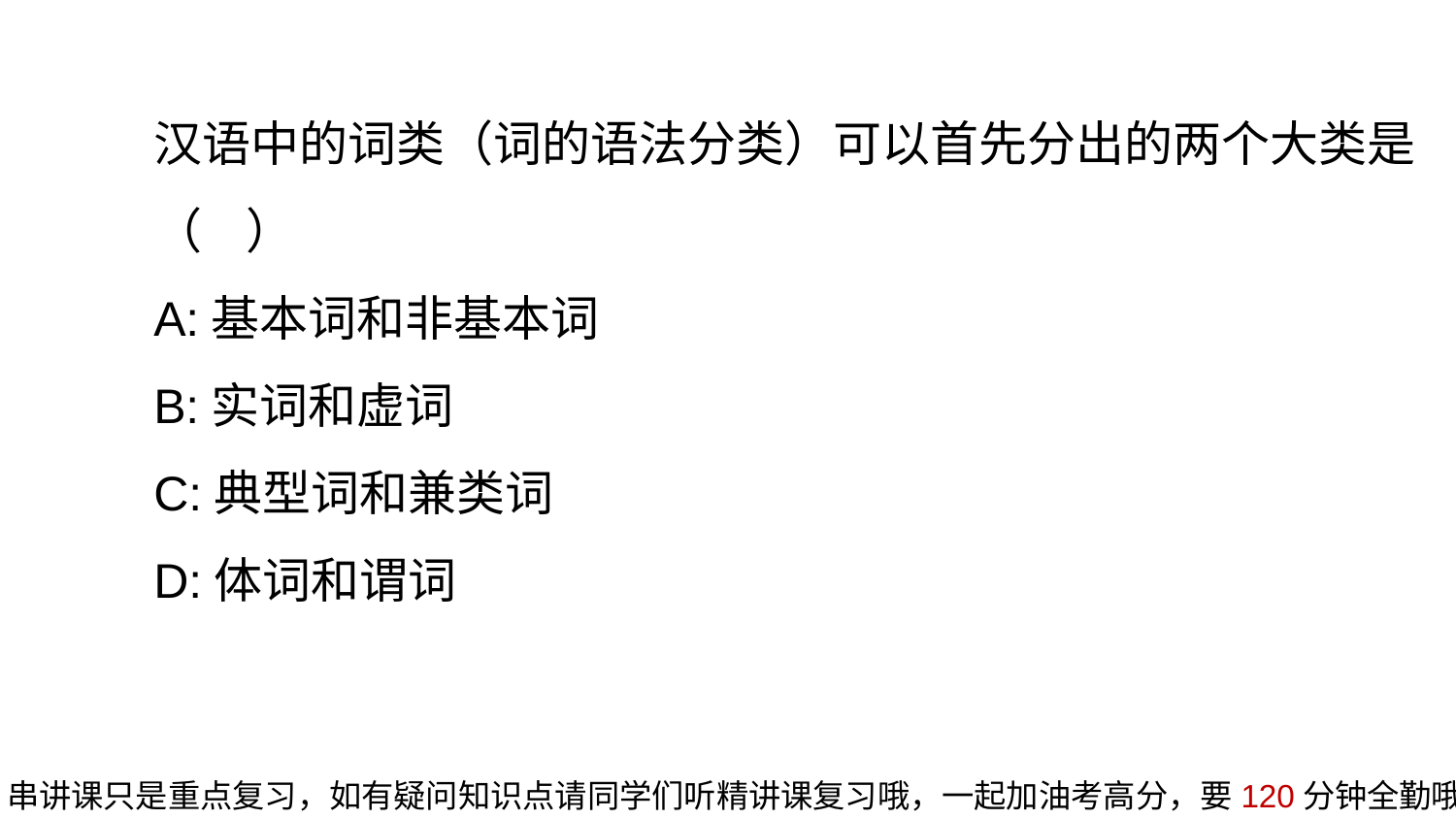

汉语中的词类（词的语法分类）可以首先分出的两个大类是（    ）
A:基本词和非基本词
B:实词和虚词
C:典型词和兼类词
D:体词和谓词